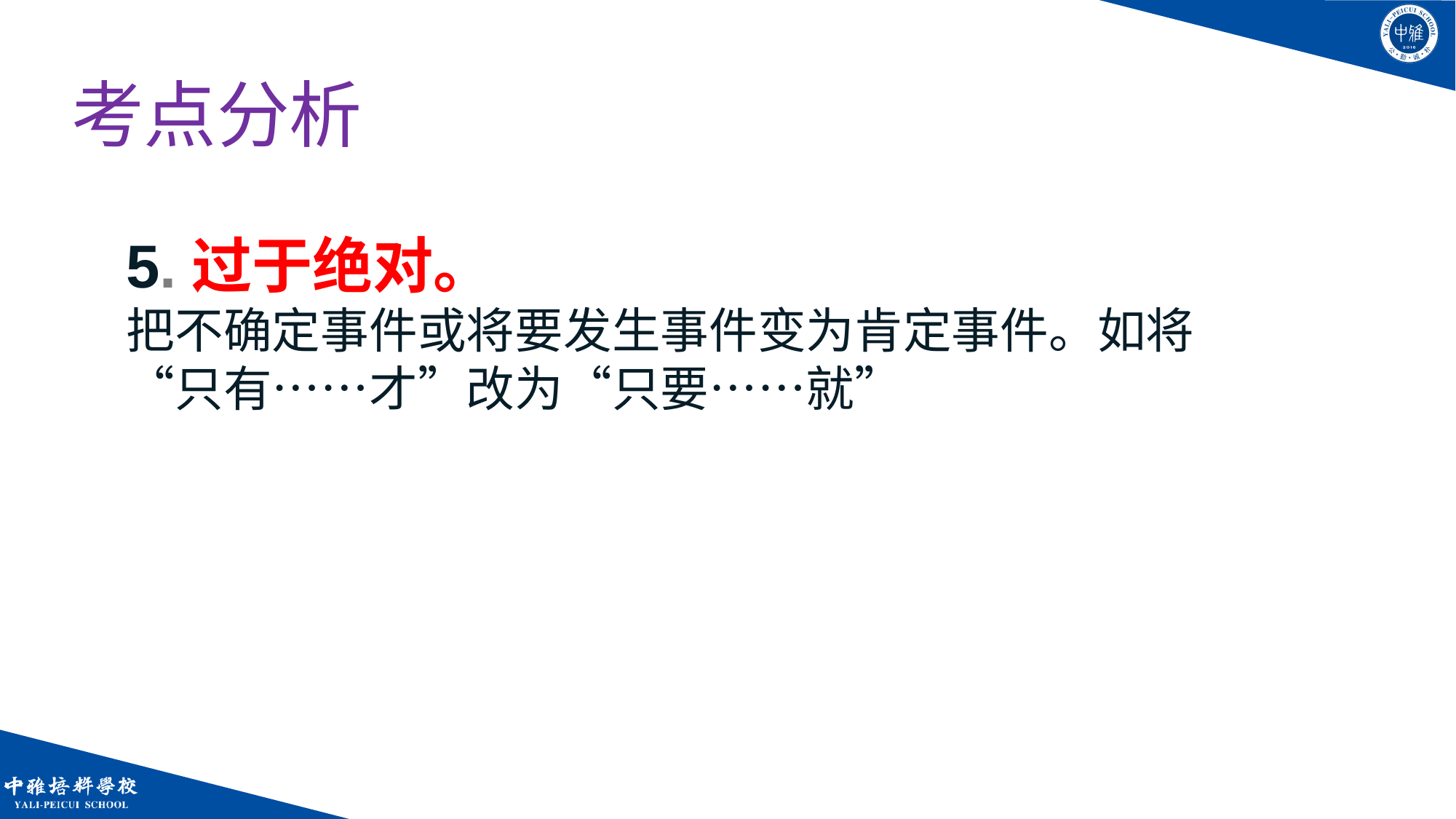

考点分析
5.过于绝对。
把不确定事件或将要发生事件变为肯定事件。如将“只有……才”改为“只要……就”